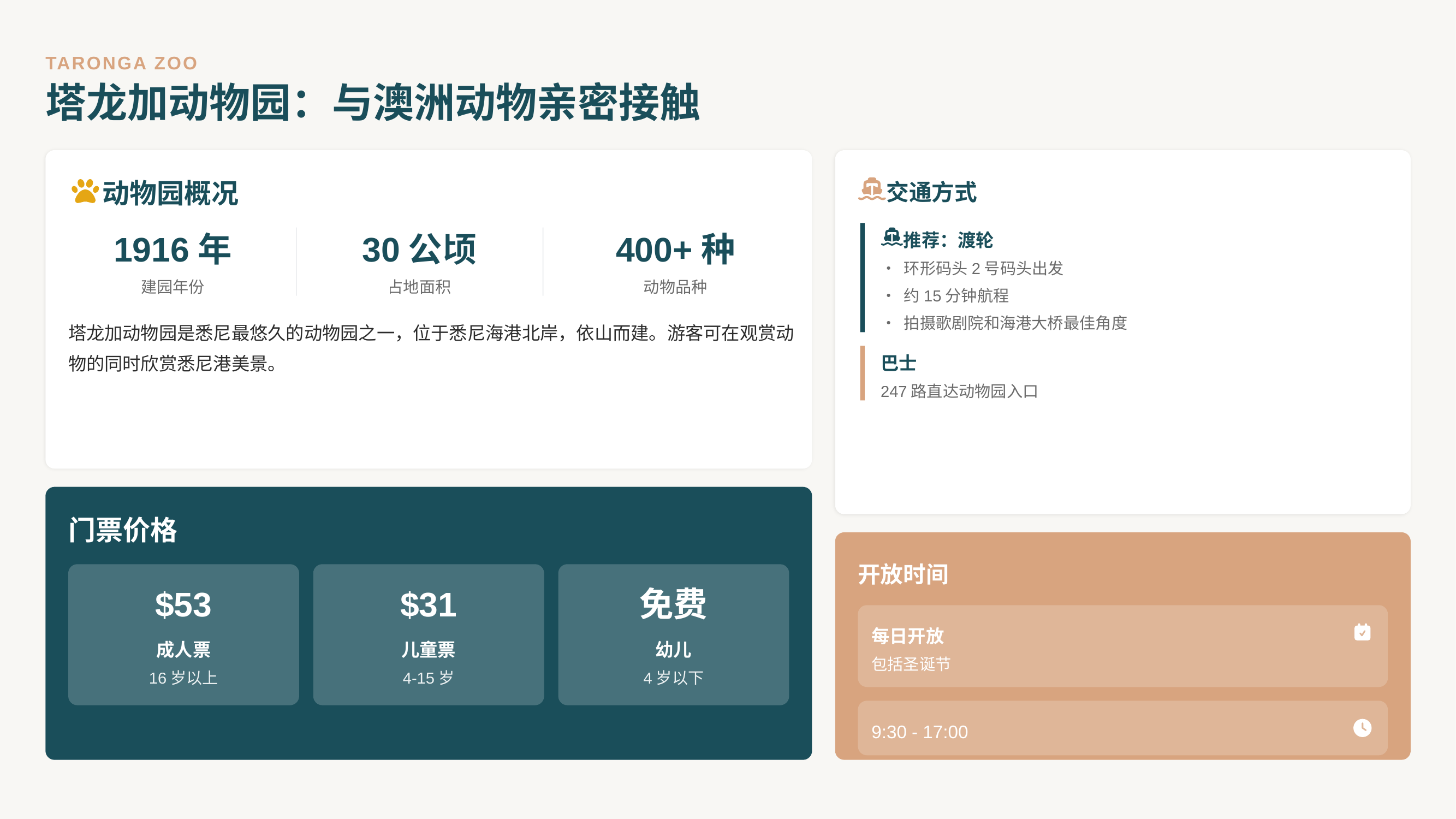

TARONGA ZOO
塔龙加动物园：与澳洲动物亲密接触

动物园概况
交通方式

推荐：渡轮
1916年

30公顷

400+种

• 环形码头2号码头出发
建园年份
占地面积
动物品种
• 约15分钟航程
• 拍摄歌剧院和海港大桥最佳角度
塔龙加动物园是悉尼最悠久的动物园之一，位于悉尼海港北岸，依山而建。游客可在观赏动物的同时欣赏悉尼港美景。

巴士
247路直达动物园入口

门票价格

开放时间

$53
$31
免费

每日开放

成人票
儿童票
幼儿
包括圣诞节
16岁以上
4-15岁
4岁以下

9:30 - 17:00